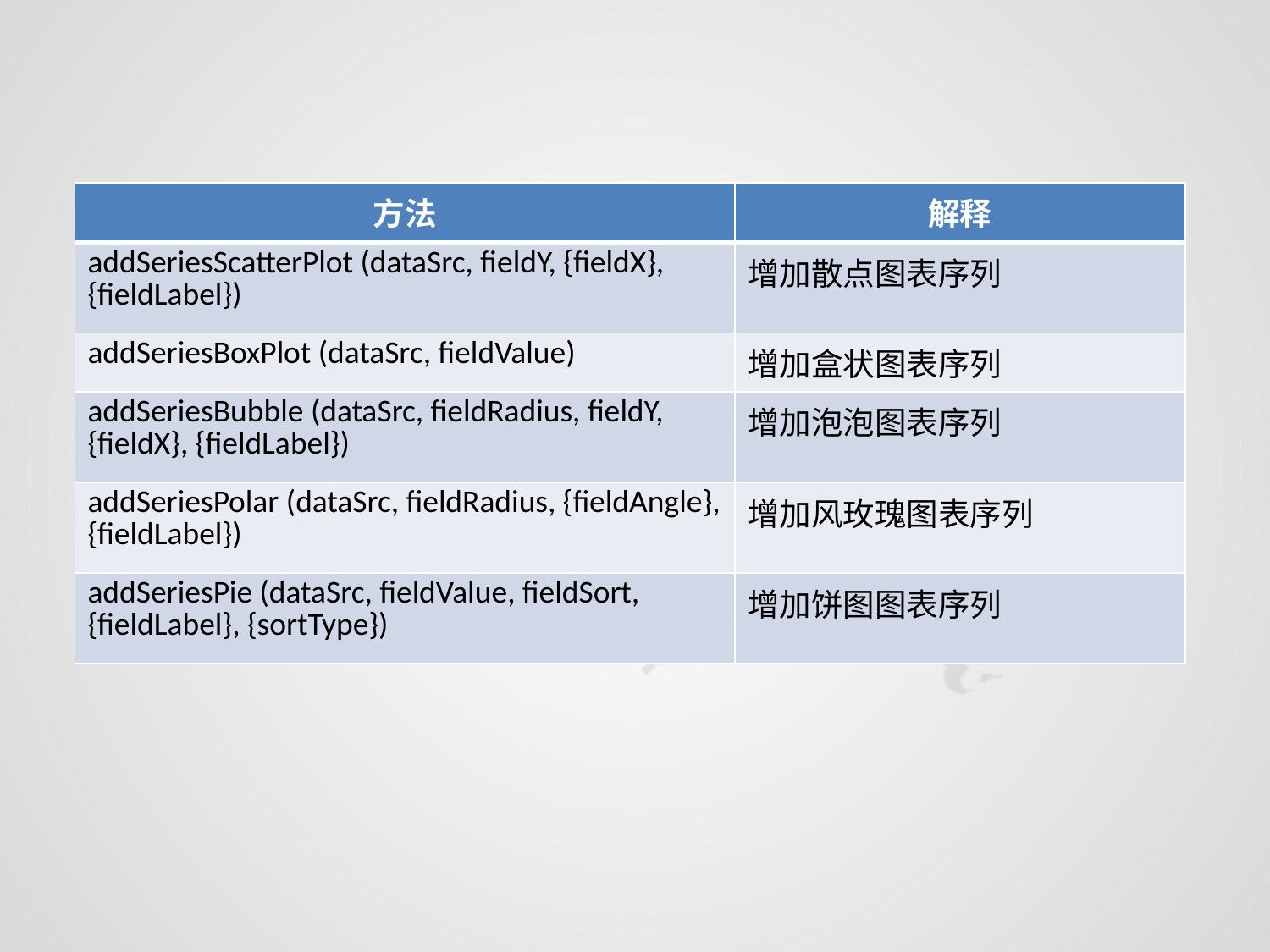

| 方法 | 解释 |
| --- | --- |
| addSeriesScatterPlot (dataSrc, fieldY, {fieldX}, {fieldLabel}) | 增加散点图表序列 |
| addSeriesBoxPlot (dataSrc, fieldValue) | 增加盒状图表序列 |
| addSeriesBubble (dataSrc, fieldRadius, fieldY, {fieldX}, {fieldLabel}) | 增加泡泡图表序列 |
| addSeriesPolar (dataSrc, fieldRadius, {fieldAngle}, {fieldLabel}) | 增加风玫瑰图表序列 |
| addSeriesPie (dataSrc, fieldValue, fieldSort, {fieldLabel}, {sortType}) | 增加饼图图表序列 |